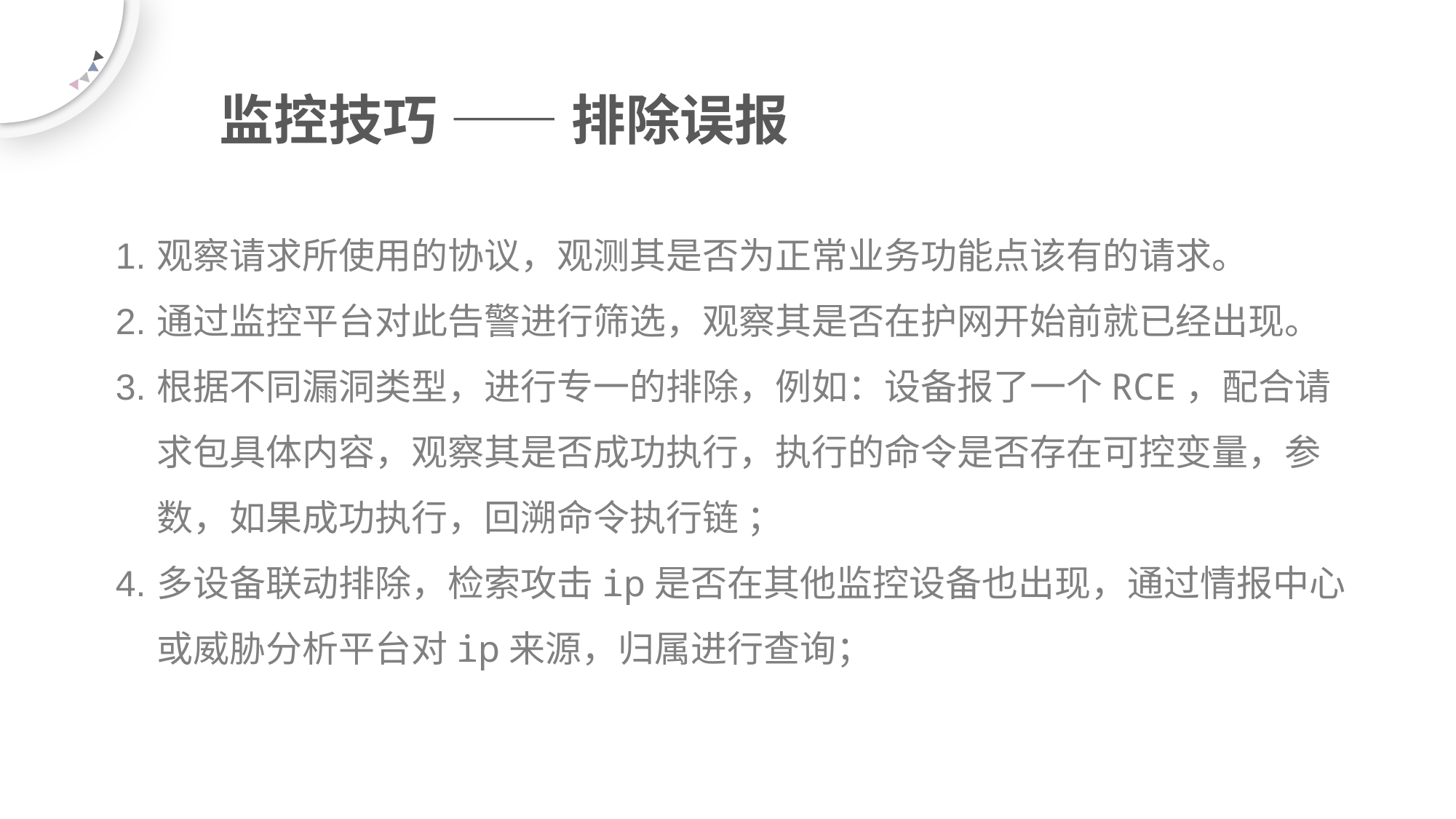

监控技巧 —— 排除误报
观察请求所使用的协议，观测其是否为正常业务功能点该有的请求。
通过监控平台对此告警进行筛选，观察其是否在护网开始前就已经出现。
根据不同漏洞类型，进行专一的排除，例如：设备报了一个RCE，配合请求包具体内容，观察其是否成功执行，执行的命令是否存在可控变量，参数，如果成功执行，回溯命令执行链 ；
多设备联动排除，检索攻击ip是否在其他监控设备也出现，通过情报中心或威胁分析平台对ip来源，归属进行查询；